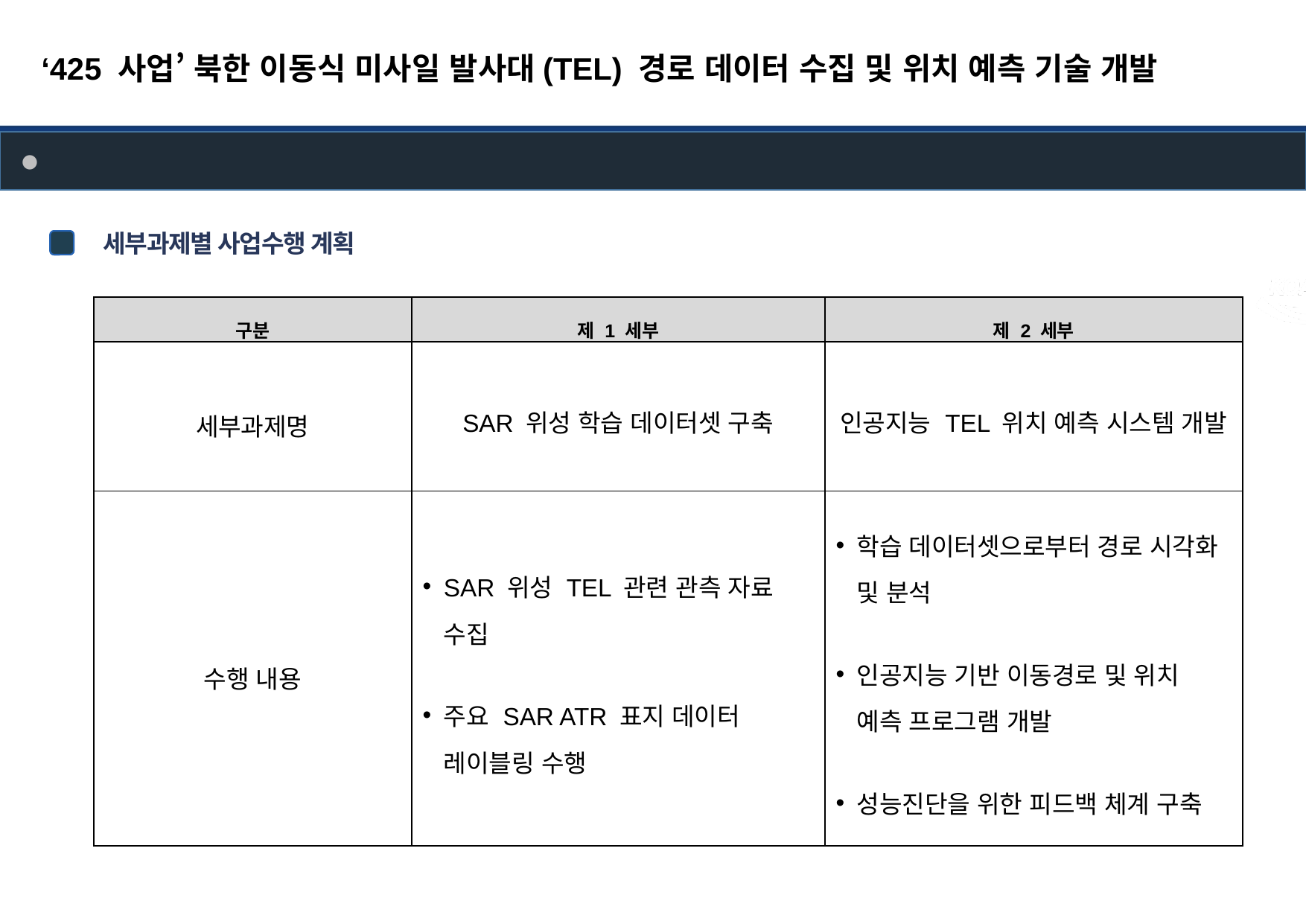

‘425 사업’ 북한 이동식 미사일 발사대(TEL) 경로 데이터 수집 및 위치 예측 기술 개발
과제 개요

위성 자료 수집 및 개발 사례 분석
세부과제별 사업수행 계획

| 구분 | 제 1 세부 | 제 2 세부 |
| --- | --- | --- |
| 세부과제명 | SAR 위성 학습 데이터셋 구축 | 인공지능 TEL 위치 예측 시스템 개발 |
| 수행 내용 | SAR 위성 TEL 관련 관측 자료 수집 주요 SAR ATR 표지 데이터 레이블링 수행 | 학습 데이터셋으로부터 경로 시각화 및 분석 인공지능 기반 이동경로 및 위치 예측 프로그램 개발 성능진단을 위한 피드백 체계 구축 |